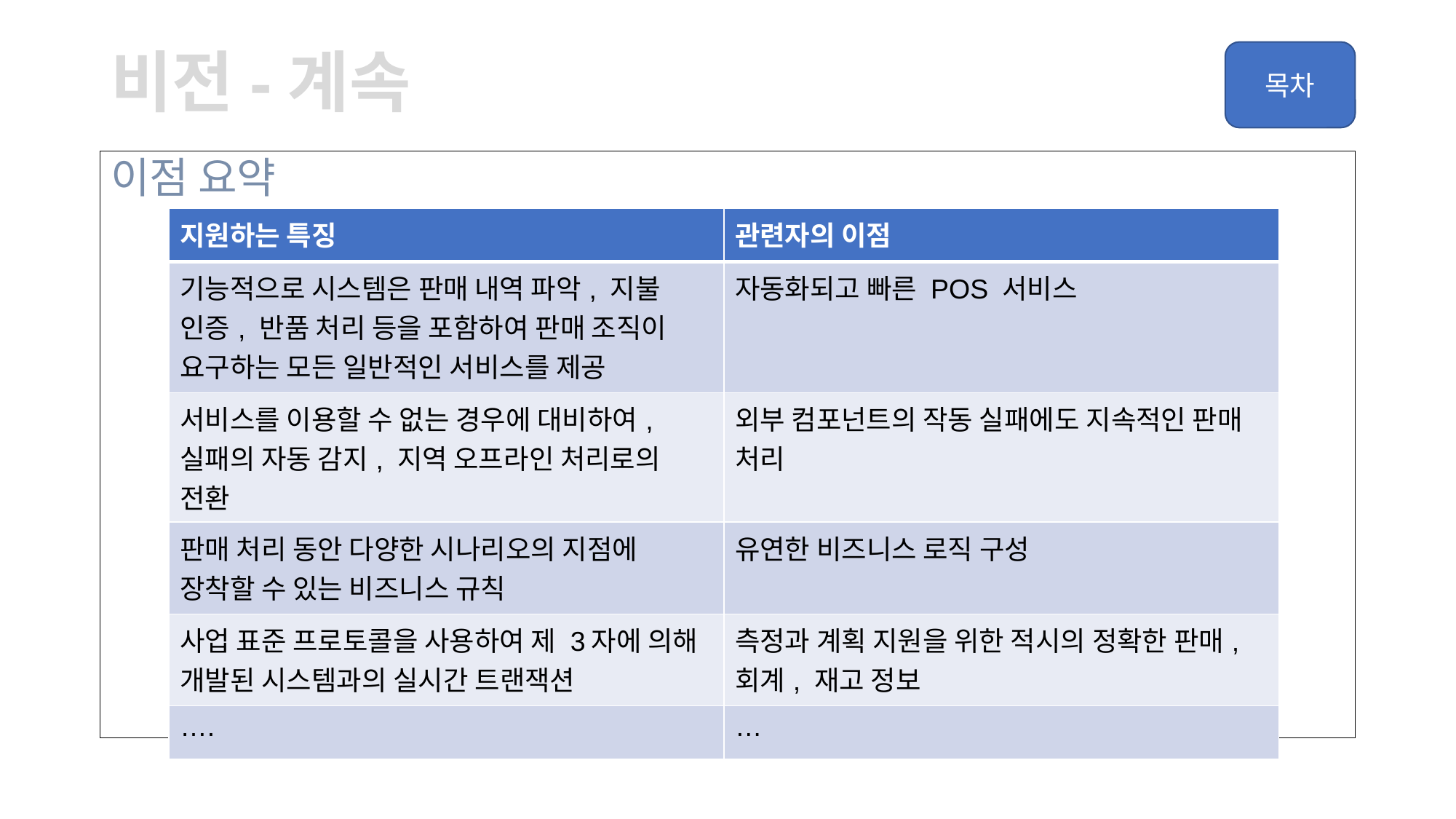

# 비전-계속
이점 요약

| 지원하는 특징 | 관련자의 이점 |
| --- | --- |
| 기능적으로 시스템은 판매 내역 파악, 지불 인증, 반품 처리 등을 포함하여 판매 조직이 요구하는 모든 일반적인 서비스를 제공 | 자동화되고 빠른 POS 서비스 |
| 서비스를 이용할 수 없는 경우에 대비하여, 실패의 자동 감지, 지역 오프라인 처리로의 전환 | 외부 컴포넌트의 작동 실패에도 지속적인 판매 처리 |
| 판매 처리 동안 다양한 시나리오의 지점에 장착할 수 있는 비즈니스 규칙 | 유연한 비즈니스 로직 구성 |
| 사업 표준 프로토콜을 사용하여 제 3자에 의해 개발된 시스템과의 실시간 트랜잭션 | 측정과 계획 지원을 위한 적시의 정확한 판매, 회계, 재고 정보 |
| …. | … |